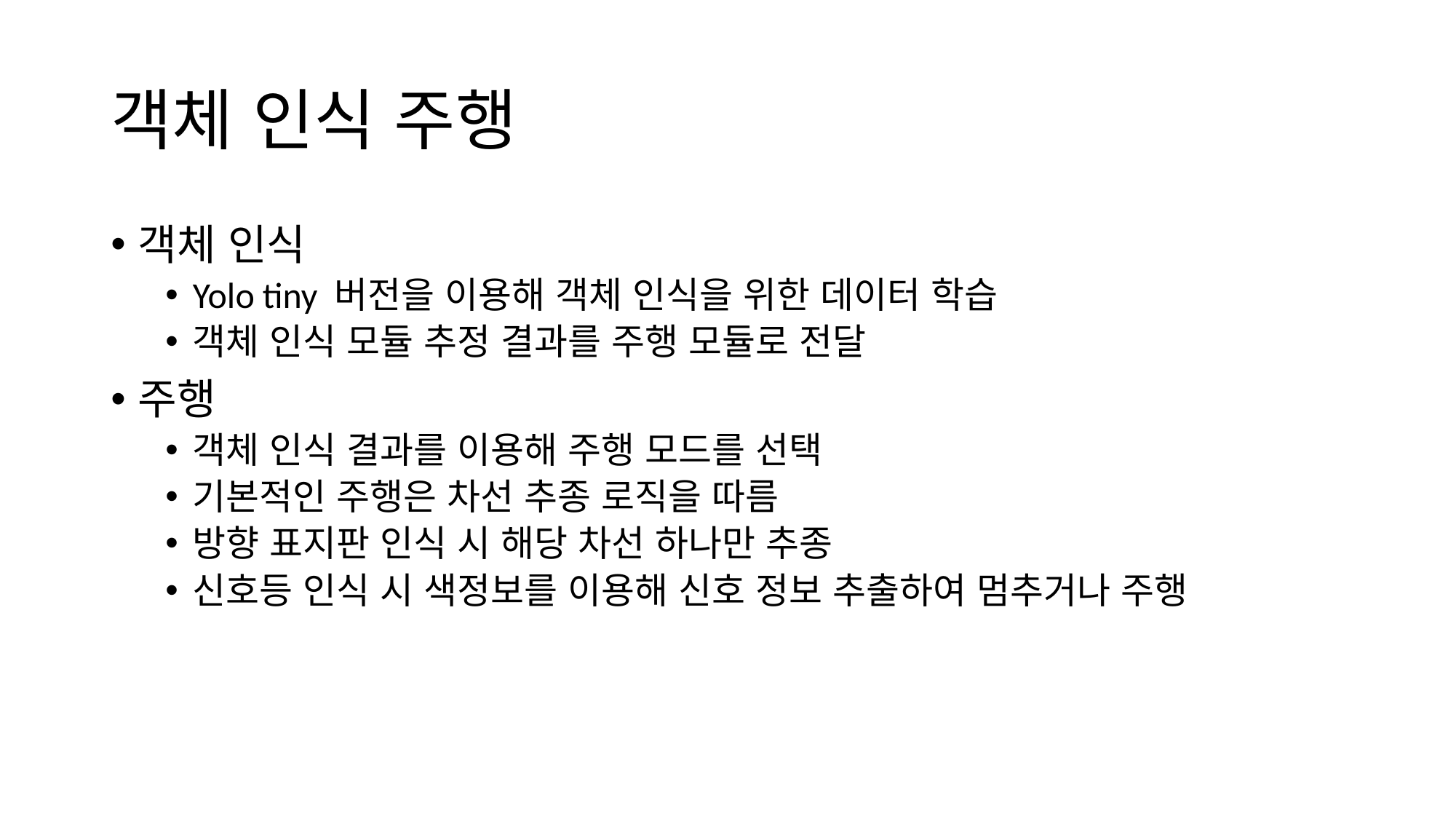

# 객체 인식 주행
객체 인식
Yolo tiny 버전을 이용해 객체 인식을 위한 데이터 학습
객체 인식 모듈 추정 결과를 주행 모듈로 전달
주행
객체 인식 결과를 이용해 주행 모드를 선택
기본적인 주행은 차선 추종 로직을 따름
방향 표지판 인식 시 해당 차선 하나만 추종
신호등 인식 시 색정보를 이용해 신호 정보 추출하여 멈추거나 주행